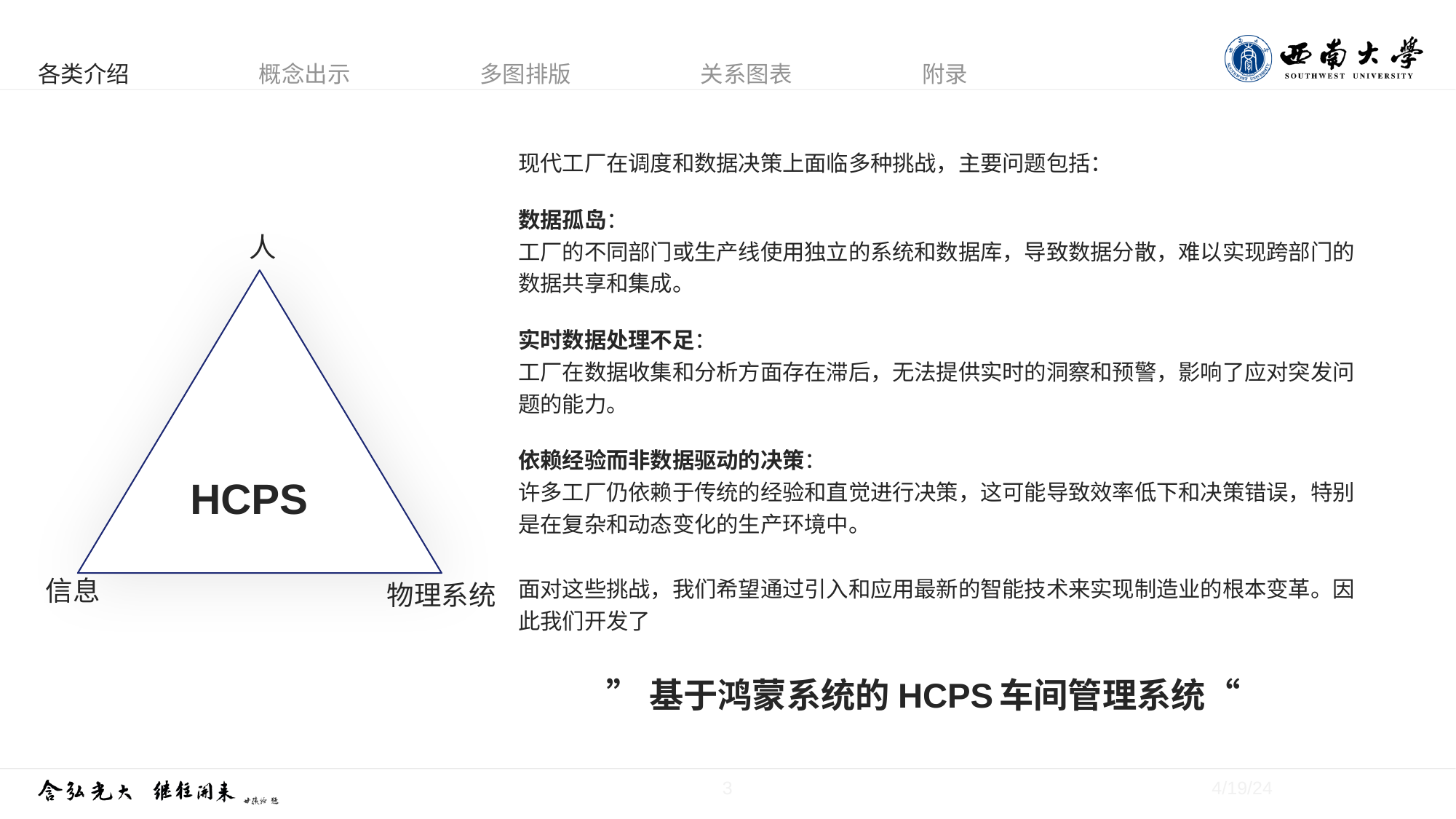

现代工厂在调度和数据决策上面临多种挑战，主要问题包括：

数据孤岛：
工厂的不同部门或生产线使用独立的系统和数据库，导致数据分散，难以实现跨部门的数据共享和集成。

实时数据处理不足：
工厂在数据收集和分析方面存在滞后，无法提供实时的洞察和预警，影响了应对突发问题的能力。

依赖经验而非数据驱动的决策：
许多工厂仍依赖于传统的经验和直觉进行决策，这可能导致效率低下和决策错误，特别是在复杂和动态变化的生产环境中。

面对这些挑战，我们希望通过引入和应用最新的智能技术来实现制造业的根本变革。因此我们开发了

		”基于鸿蒙系统的HCPS车间管理系统“

人
HCPS
信息
物理系统

3
4/19/24